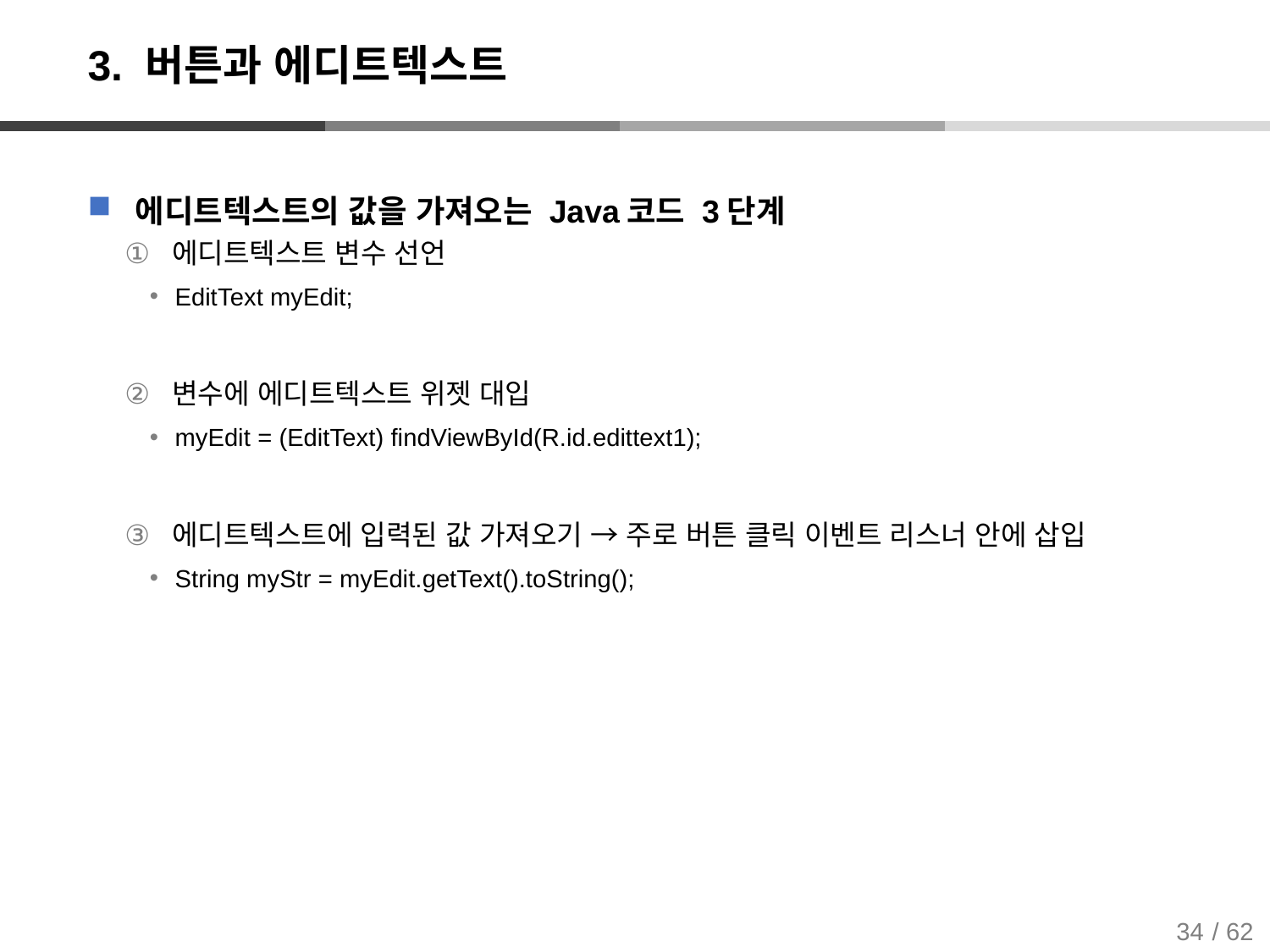

# 3. 버튼과 에디트텍스트
에디트텍스트의 값을 가져오는 Java코드 3단계
에디트텍스트 변수 선언
EditText myEdit;

변수에 에디트텍스트 위젯 대입
myEdit = (EditText) findViewById(R.id.edittext1);

에디트텍스트에 입력된 값 가져오기 → 주로 버튼 클릭 이벤트 리스너 안에 삽입
String myStr = myEdit.getText().toString();